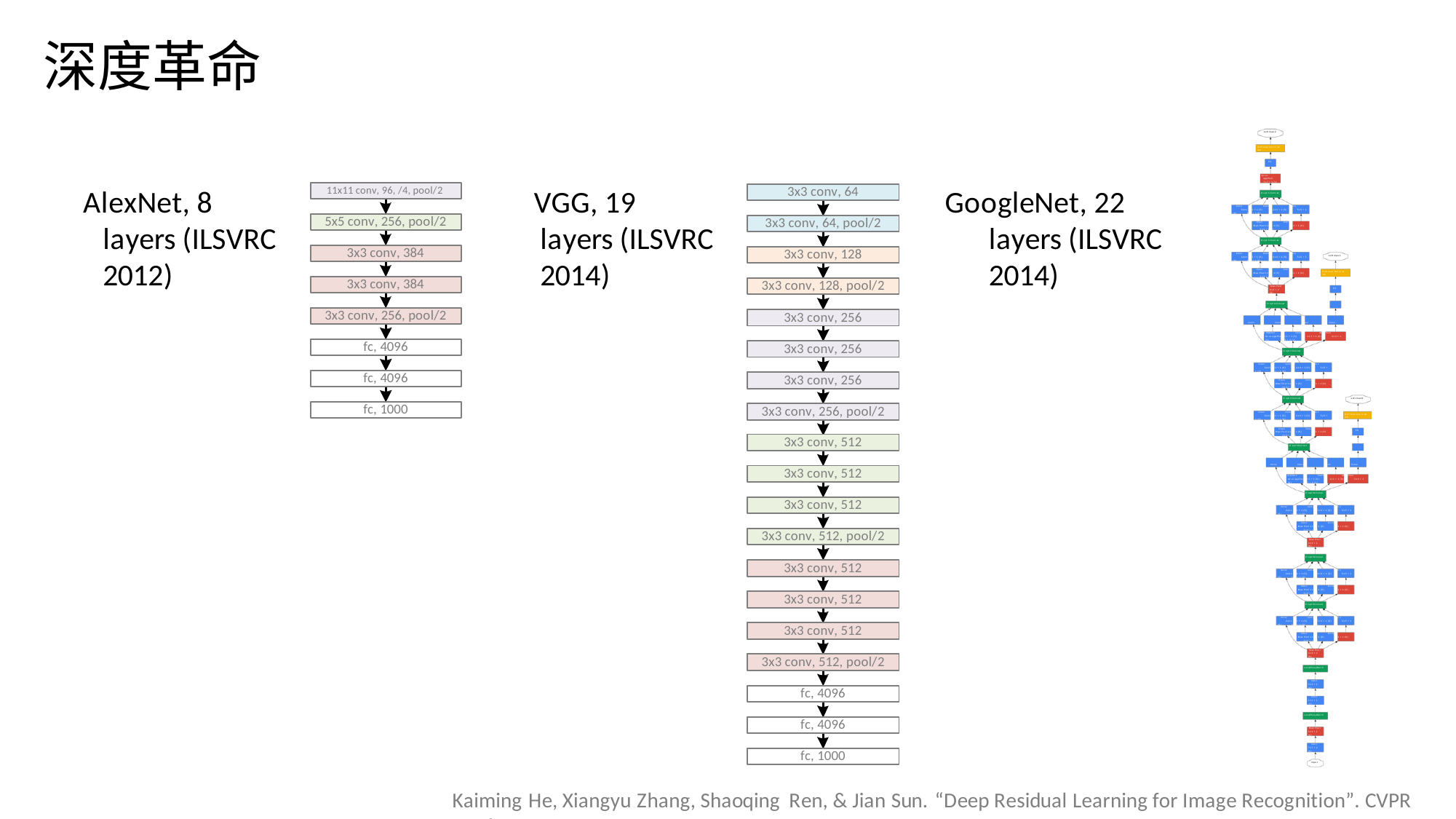

深度革命

soft max2
Soft max Act iv at ion
FC
Av er agePool 7x7 + 1 (V)

3x3 conv, 64
AlexNet, 8 layers (ILSVRC 2012)
VGG, 19 layers (ILSVRC 2014)
GoogleNet, 22 layers (ILSVRC 2014)
11x11 conv, 96, /4, pool/2

D ept h Concat

Conv                      Conv                      Conv                      Conv 1x1 + 1 (S)           3x3 + 1 (S)           5x5 + 1 (S)           1x1 + 1 (S)
5x5 conv, 256, pool/2

3x3 conv, 64, pool/2

Conv                      Con v                   Max Pool 1x1 + 1 (S)           1x1 + 1 (S)           3x3 + 1 (S)

D ept h Concat
3x3 conv, 384

3x3 conv, 128

Conv                      Conv                      Conv                      Conv 1x1 + 1 (S)           3x3 + 1 (S)           5x5 + 1 (S)           1x1 + 1 (S)
soft max1

Conv                      Con v                   Max Pool 1x1 + 1 (S)           1x1 + 1 (S)           3x3 + 1 (S)
Soft max Act iv at ion
3x3 conv, 384

3x3 conv, 128, pool/2

Max Pool 3x3 + 2 (S)
FC

D ept hConcat	FC

Conv                      Conv                      Conv                      Conv	Conv 1x1 + 1 (S)           3x3 + 1 (S)           5x5 + 1 (S)           1x1 + 1 (S)             1x1 + 1 (S)
3x3 conv, 256, pool/2

3x3 conv, 256

Conv                      Conv                   Max Pool             Av er agePool 1x1 + 1 (S)           1x1 + 1 (S)           3x3 + 1 (S)             5x5 + 3 (V)
fc, 4096

3x3 conv, 256

D ept hConcat

Conv                      Conv                      Con v                      Conv 1x1 + 1 (S)           3x3 + 1 (S)           5x5 + 1 (S)           1x1 + 1 (S)
fc, 4096

3x3 conv, 256

Conv                      Conv                   Max Pool 1x1 + 1 (S)           1x1 + 1 (S)           3x3 + 1 (S)

D ept hConcat
soft max0
fc, 1000

3x3 conv, 256, pool/2

Conv                      Conv                      Con v                      Conv 1x1 + 1 (S)           3x3 + 1 (S)           5x5 + 1 (S)           1x1 + 1 (S)
Soft max Act iv at ion

Conv                      Conv                   Max Pool 1x1 + 1 (S)           1x1 + 1 (S)           3x3 + 1 (S)
FC
3x3 conv, 512

D ept hConcat	FC

Conv                      Conv                      Conv                      Conv	Conv 1x1 + 1 (S)           3x3 + 1 (S)           5x5 + 1 (S)           1x1 + 1 (S)             1x1 + 1 (S)

3x3 conv, 512

Conv                      Conv                   Max Pool             Av er agePool 1x1 + 1 (S)           1x1 + 1 (S)           3x3 + 1 (S)             5x5 + 3 (V)

D ept hConcat
3x3 conv, 512

Conv                      Conv                      Conv                      Conv 1x1 + 1 (S)           3x3 + 1 (S)           5x5 + 1 (S)           1x1 + 1 (S)

Conv                      Conv                   Max Pool 1x1 + 1 (S)           1x1 + 1 (S)           3x3 + 1 (S)
3x3 conv, 512, pool/2

Max Pool 3x3 + 2 (S)

D ept hConcat
3x3 conv, 512

Conv                      Conv                      Conv                      Conv 1x1 + 1 (S)           3x3 + 1 (S)           5x5 + 1 (S)           1x1 + 1 (S)

Conv                      Conv                   Max Pool 1x1 + 1 (S)           1x1 + 1 (S)           3x3 + 1 (S)
3x3 conv, 512

D ept hConcat

Conv                      Conv                      Conv                      Conv 1x1 + 1 (S)           3x3 + 1 (S)           5x5 + 1 (S)           1x1 + 1 (S)
3x3 conv, 512

Conv                      Conv                   Max Pool 1x1 + 1 (S)           1x1 + 1 (S)           3x3 + 1 (S)

Max Pool 3x3 + 2 (S)
3x3 conv, 512, pool/2

LocalRespNor m

Conv 3x3 + 1 (S)
fc, 4096

Conv 1x1 + 1 (V)

LocalRespNor m
fc, 4096

Max Pool 3x3 + 2 (S)

Conv 7x7 + 2 (S)
fc, 1000

inpu t
Kaiming He, Xiangyu Zhang, Shaoqing  Ren, & Jian Sun. “Deep Residual Learning for Image Recognition”. CVPR 2016.